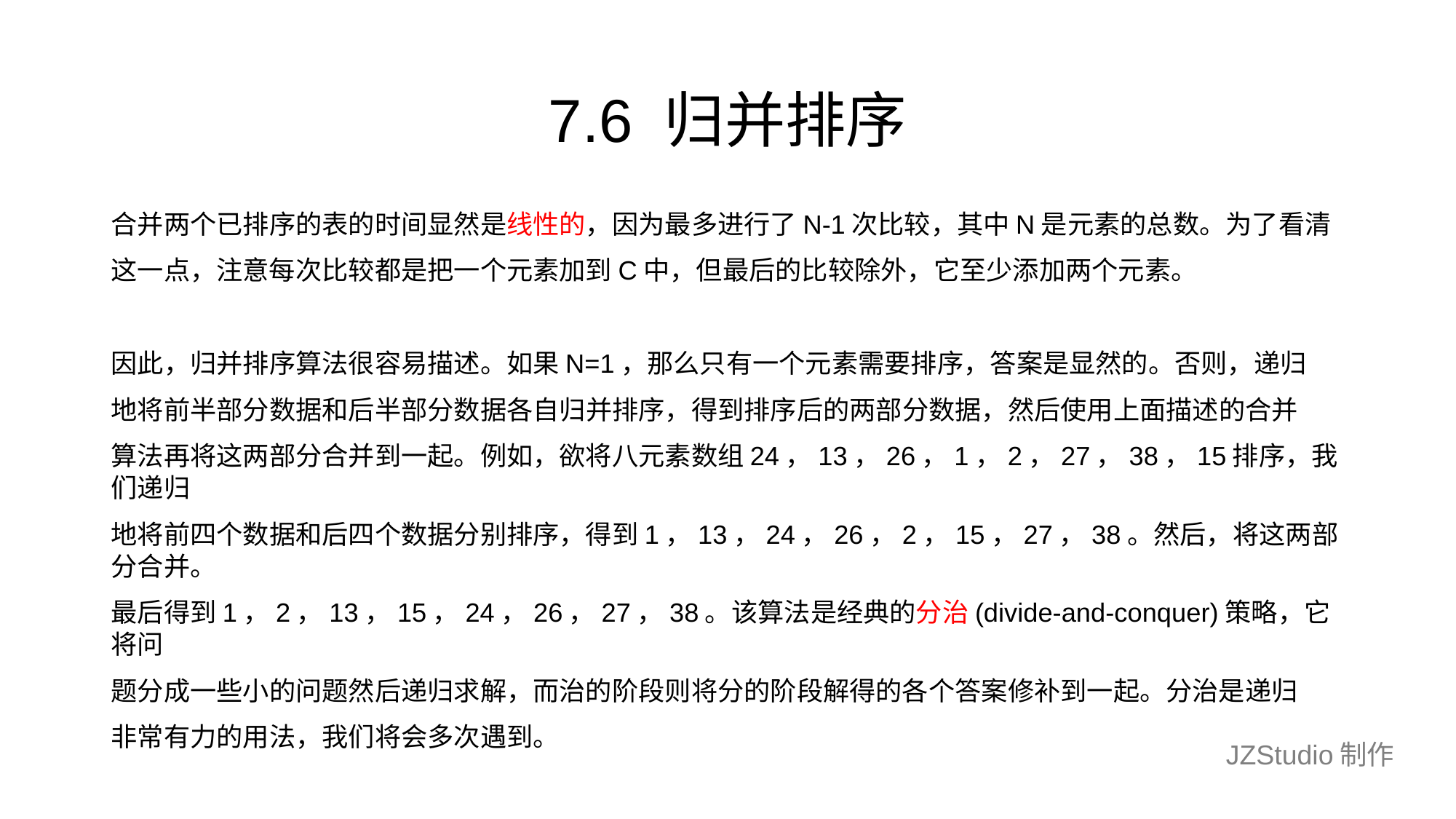

# 7.6 归并排序
合并两个已排序的表的时间显然是线性的，因为最多进行了N-1次比较，其中N是元素的总数。为了看清
这一点，注意每次比较都是把一个元素加到C中，但最后的比较除外，它至少添加两个元素。

因此，归并排序算法很容易描述。如果N=1，那么只有一个元素需要排序，答案是显然的。否则，递归
地将前半部分数据和后半部分数据各自归并排序，得到排序后的两部分数据，然后使用上面描述的合并
算法再将这两部分合并到一起。例如，欲将八元素数组24，13，26，1，2，27，38，15排序，我们递归
地将前四个数据和后四个数据分别排序，得到1，13，24，26，2，15，27，38。然后，将这两部分合并。
最后得到1，2，13，15，24，26，27，38。该算法是经典的分治(divide-and-conquer)策略，它将问
题分成一些小的问题然后递归求解，而治的阶段则将分的阶段解得的各个答案修补到一起。分治是递归
非常有力的用法，我们将会多次遇到。